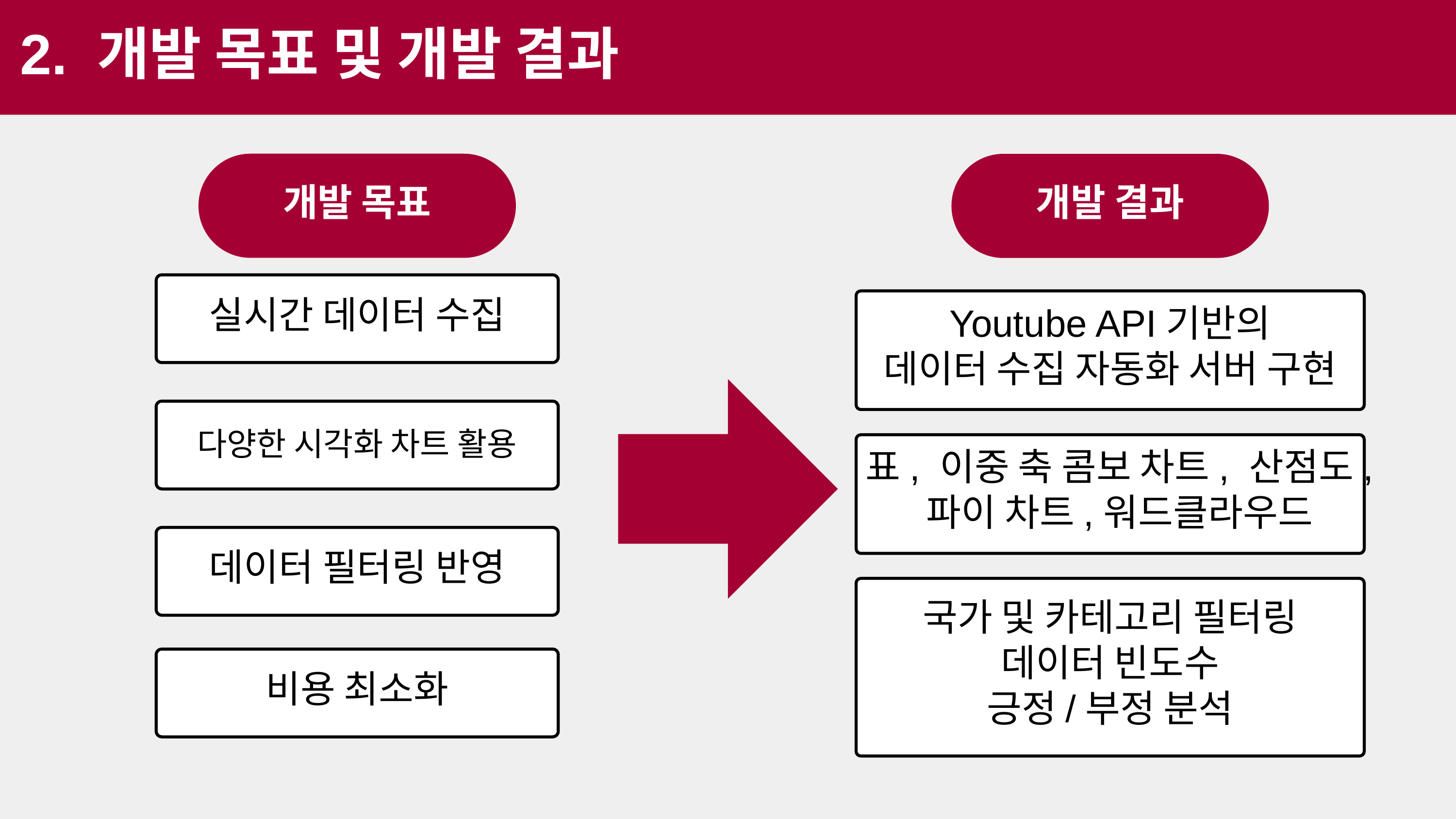

2. 개발 목표 및 개발 결과

개발 목표

개발 결과

실시간 데이터 수집

Youtube API기반의
데이터 수집 자동화 서버 구현

다양한 시각화 차트 활용

표, 이중 축 콤보 차트, 산점도, 파이 차트,워드클라우드

데이터 필터링 반영

국가 및 카테고리 필터링
데이터 빈도수
긍정/부정 분석

비용 최소화